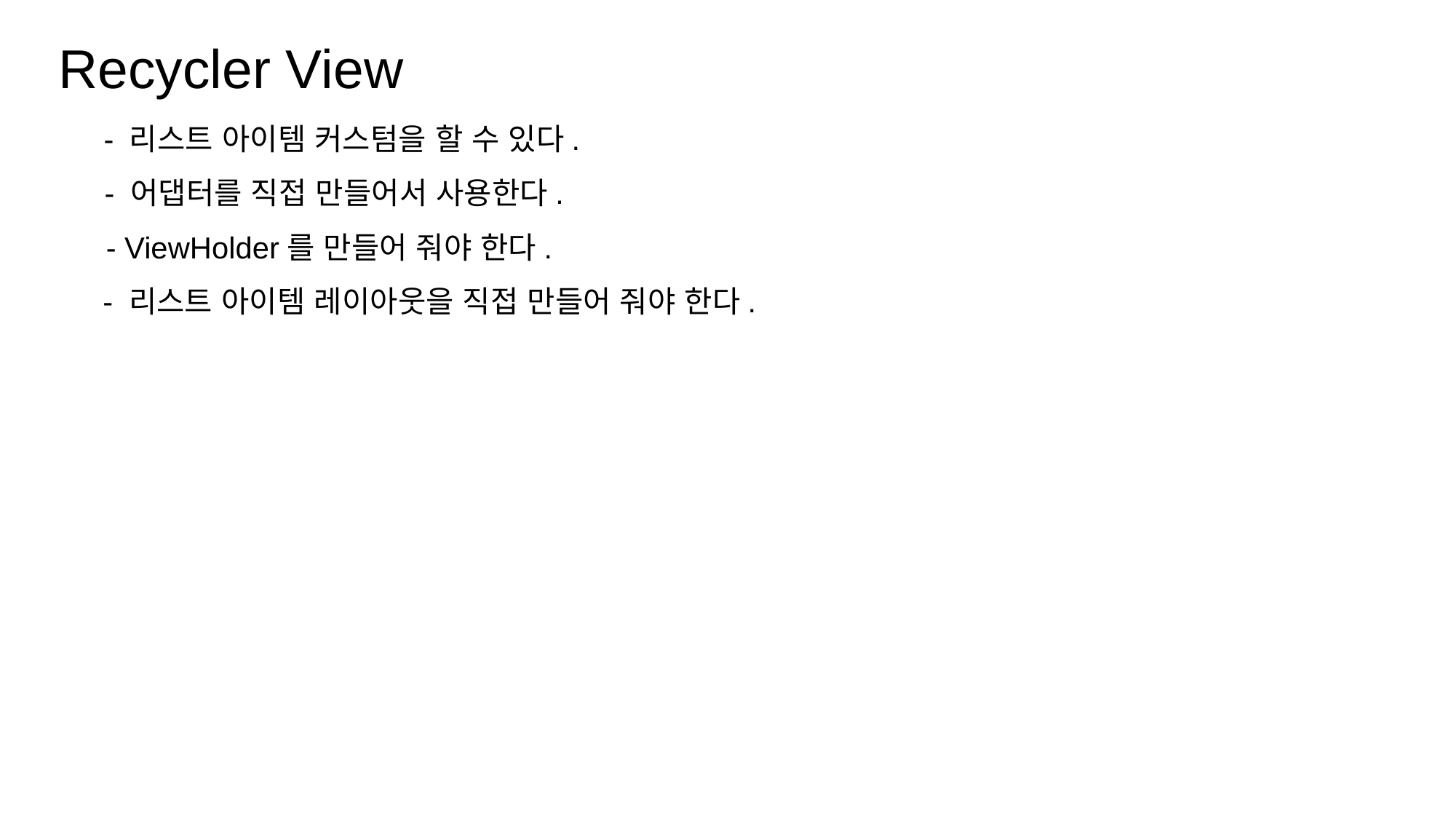

Recycler View
나눔스퀘어OTF ExtraBold
- 리스트 아이템 커스텀을 할 수 있다.
나눔스퀘어OTF Bold
- 어댑터를 직접 만들어서 사용한다.
나눔스퀘어OTF
- ViewHolder를 만들어 줘야 한다.
나눔스퀘어_ac ExtraBold
- 리스트 아이템 레이아웃을 직접 만들어 줘야 한다.
나눔스퀘어_ac Bold
나눔스퀘어_ac
나눔스퀘어 ExtraBold
나눔스퀘어 Bold
나눔스퀘어
실행 화면
XML
나눔스퀘어 Light
Kotlin